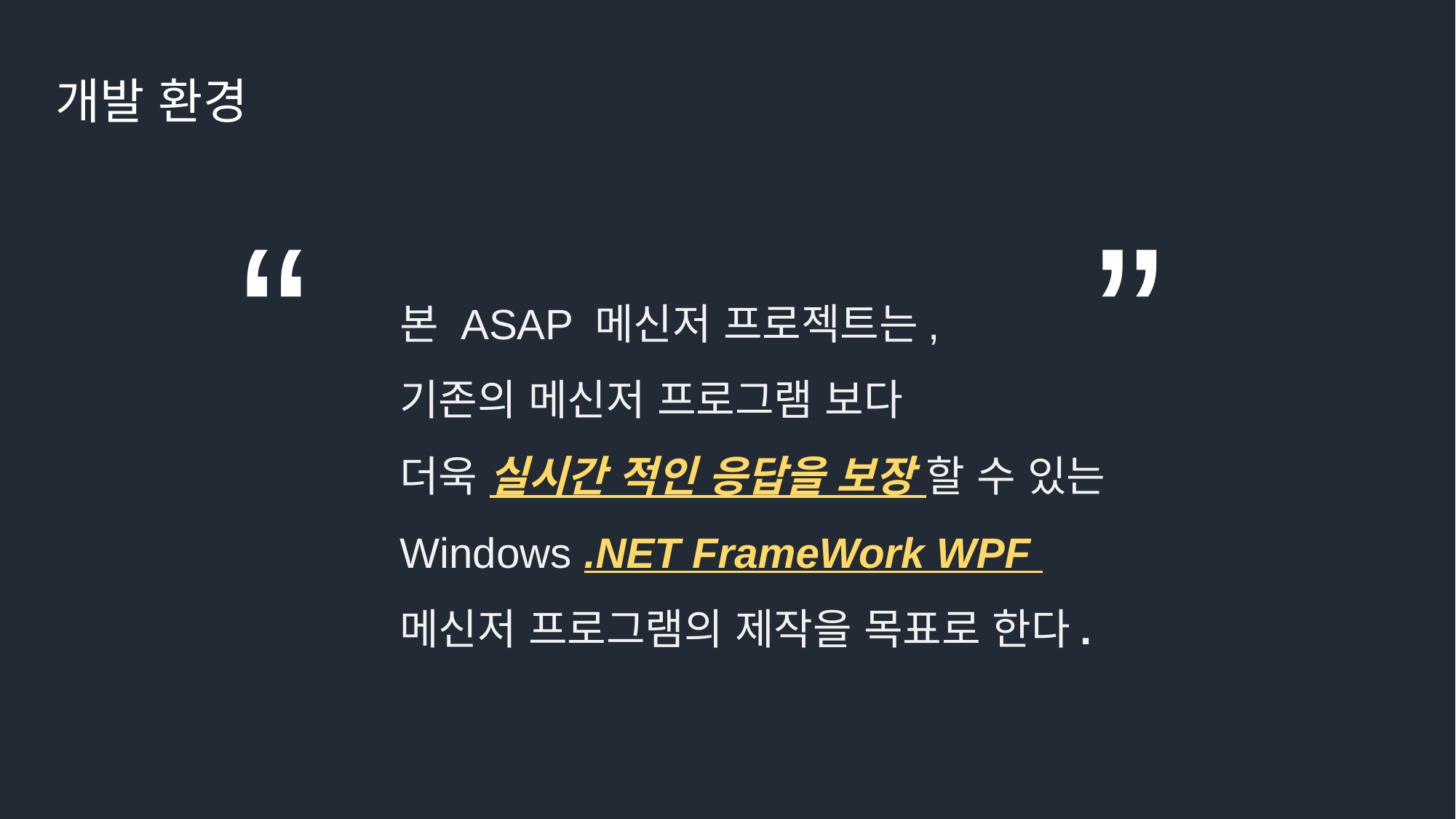

개발 환경
“
”
본 ASAP 메신저 프로젝트는,
기존의 메신저 프로그램 보다
더욱 실시간 적인 응답을 보장 할 수 있는
Windows .NET FrameWork WPF
메신저 프로그램의 제작을 목표로 한다.